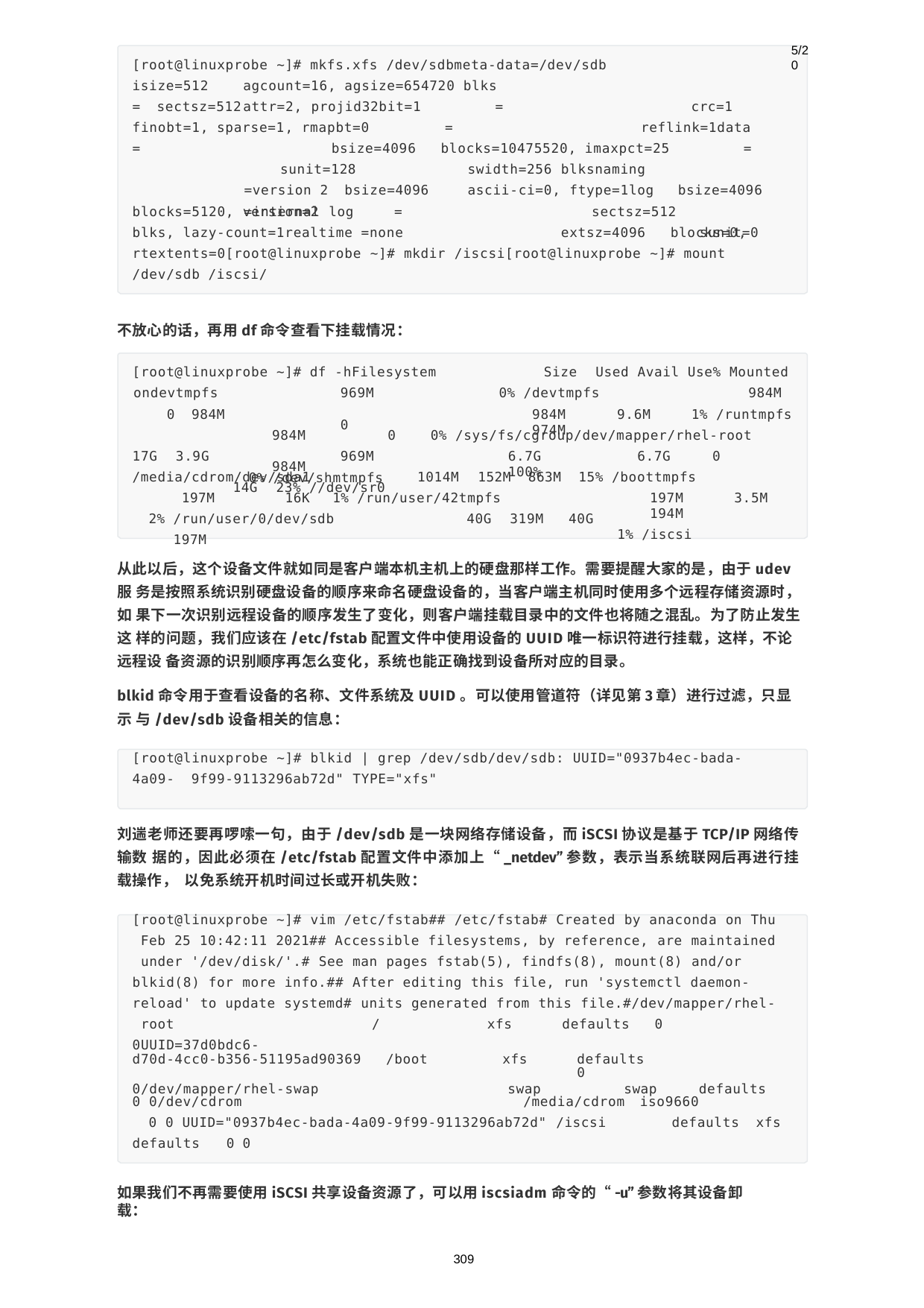

5/20

[root@linuxprobe ~]# mkfs.xfs /dev/sdbmeta-data=/dev/sdb
isize=512	agcount=16, agsize=654720 blks	=  sectsz=512	attr=2, projid32bit=1	=
crc=1  reflink=1data
finobt=1, sparse=1, rmapbt=0	=
=	bsize=4096	blocks=10475520, imaxpct=25	=
sunit=128	swidth=256 blksnaming	=version 2  bsize=4096	ascii-ci=0, ftype=1log	=internal log
bsize=4096  sunit=0
blocks=5120, version=2	=	sectsz=512
blks, lazy-count=1realtime =none	extsz=4096	blocks=0,
rtextents=0[root@linuxprobe ~]# mkdir /iscsi[root@linuxprobe ~]# mount
/dev/sdb /iscsi/

不放心的话，再用df命令查看下挂载情况：

[root@linuxprobe ~]# df -hFilesystem
Size	Used Avail Use% Mounted
ondevtmpfs
0	984M
969M	0	969M
0% /dev/shmtmpfs
0% /devtmpfs
984M	9.6M	974M
984M
1% /runtmpfs
984M	0	984M
14G	23% //dev/sr0
0% /sys/fs/cgroup/dev/mapper/rhel-root
6.7G	6.7G	0 100%
17G	3.9G
/media/cdrom/dev/sda1  197M	16K	197M
1014M	152M	863M	15% /boottmpfs
197M	3.5M	194M
1% /iscsi
1% /run/user/42tmpfs
2% /run/user/0/dev/sdb
40G	319M	40G
从此以后，这个设备文件就如同是客户端本机主机上的硬盘那样工作。需要提醒大家的是，由于udev服 务是按照系统识别硬盘设备的顺序来命名硬盘设备的，当客户端主机同时使用多个远程存储资源时，如 果下一次识别远程设备的顺序发生了变化，则客户端挂载目录中的文件也将随之混乱。为了防止发生这 样的问题，我们应该在/etc/fstab配置文件中使用设备的UUID唯一标识符进行挂载，这样，不论远程设 备资源的识别顺序再怎么变化，系统也能正确找到设备所对应的目录。
blkid命令用于查看设备的名称、文件系统及UUID。可以使用管道符（详见第3章）进行过滤，只显示 与/dev/sdb设备相关的信息：

[root@linuxprobe ~]# blkid | grep /dev/sdb/dev/sdb: UUID="0937b4ec-bada-4a09-  9f99-9113296ab72d" TYPE="xfs"

刘遄老师还要再啰嗦一句，由于/dev/sdb是一块网络存储设备，而iSCSI协议是基于TCP/IP网络传输数 据的，因此必须在/etc/fstab配置文件中添加上“_netdev”参数，表示当系统联网后再进行挂载操作，  以免系统开机时间过长或开机失败：

[root@linuxprobe ~]# vim /etc/fstab## /etc/fstab# Created by anaconda on Thu  Feb 25 10:42:11 2021## Accessible filesystems, by reference, are maintained  under '/dev/disk/'.# See man pages fstab(5), findfs(8), mount(8) and/or  blkid(8) for more info.## After editing this file, run 'systemctl daemon-  reload' to update systemd# units generated from this file.#/dev/mapper/rhel-  root	/	xfs	defaults	0 0UUID=37d0bdc6-

| d70d-4cc0-b356-51195ad90369 | /boot | xfs | defaults 0 |  |
| --- | --- | --- | --- | --- |
| 0/dev/mapper/rhel-swap |  | swap | swap | defaults |
0 0/dev/cdrom	/media/cdrom
0 0 UUID="0937b4ec-bada-4a09-9f99-9113296ab72d" /iscsi
defaults	0 0
iso9660	defaults  xfs
如果我们不再需要使用iSCSI共享设备资源了，可以用iscsiadm命令的“-u”参数将其设备卸载：
309